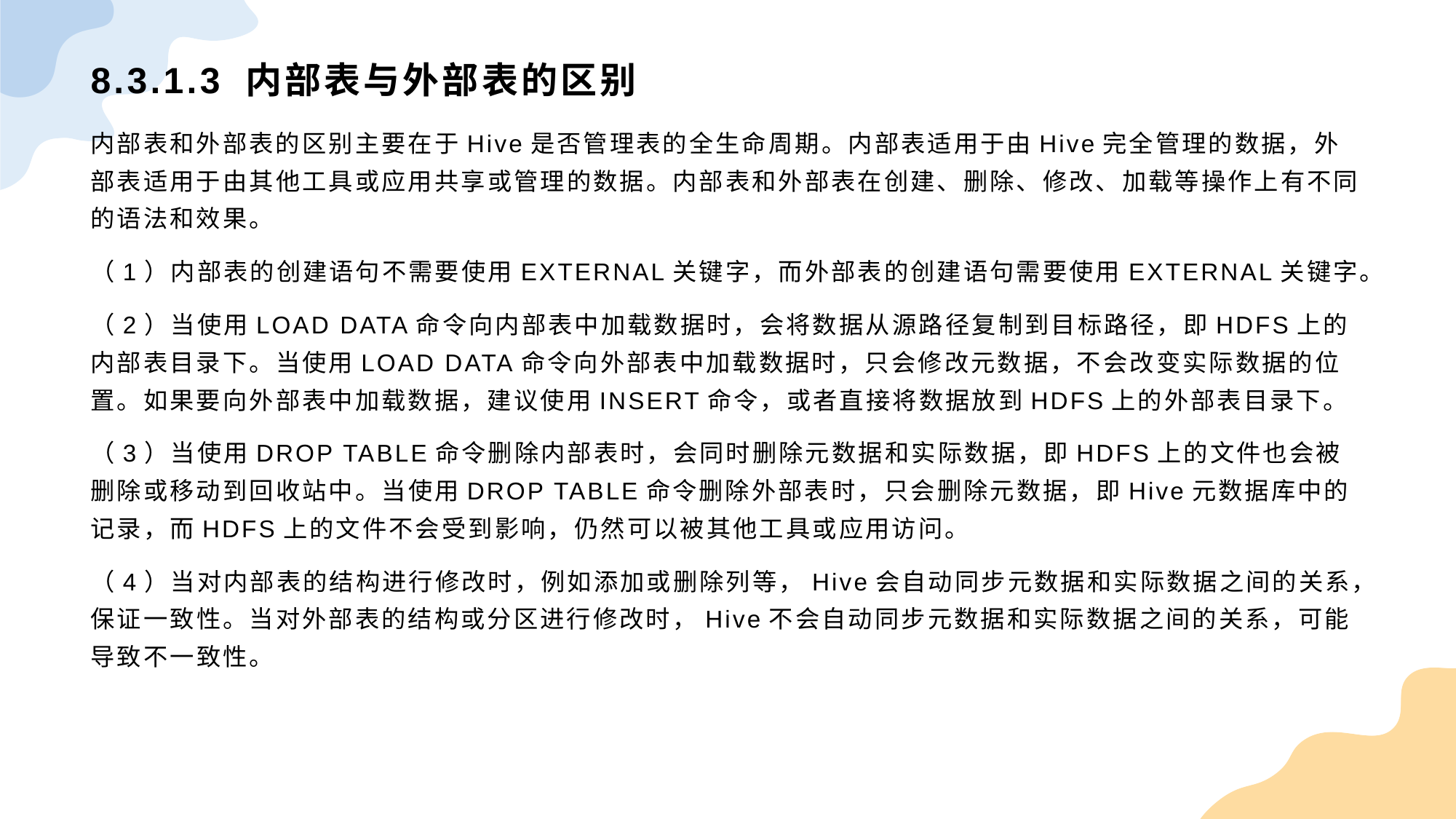

# 8.3.1.3 内部表与外部表的区别
内部表和外部表的区别主要在于Hive是否管理表的全生命周期。内部表适用于由Hive完全管理的数据，外部表适用于由其他工具或应用共享或管理的数据。内部表和外部表在创建、删除、修改、加载等操作上有不同的语法和效果。
（1）内部表的创建语句不需要使用EXTERNAL关键字，而外部表的创建语句需要使用EXTERNAL关键字。
（2）当使用LOAD DATA命令向内部表中加载数据时，会将数据从源路径复制到目标路径，即HDFS上的内部表目录下。当使用LOAD DATA命令向外部表中加载数据时，只会修改元数据，不会改变实际数据的位置。如果要向外部表中加载数据，建议使用INSERT命令，或者直接将数据放到HDFS上的外部表目录下。
（3）当使用DROP TABLE命令删除内部表时，会同时删除元数据和实际数据，即HDFS上的文件也会被删除或移动到回收站中。当使用DROP TABLE命令删除外部表时，只会删除元数据，即Hive元数据库中的记录，而HDFS上的文件不会受到影响，仍然可以被其他工具或应用访问。
（4）当对内部表的结构进行修改时，例如添加或删除列等，Hive会自动同步元数据和实际数据之间的关系，保证一致性。当对外部表的结构或分区进行修改时，Hive不会自动同步元数据和实际数据之间的关系，可能导致不一致性。